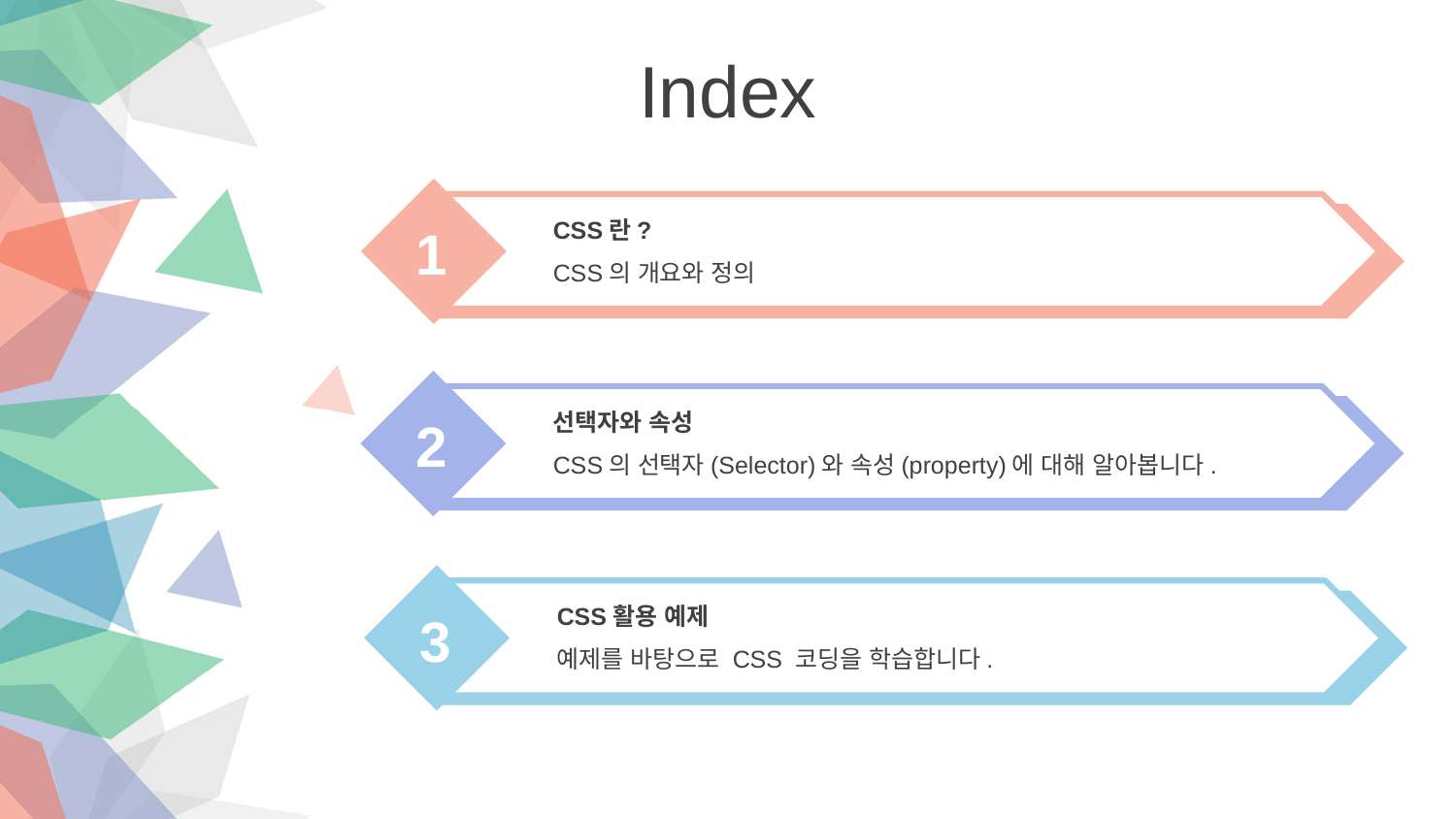

Index

CSS란?
CSS의 개요와 정의
1

선택자와 속성
CSS의 선택자(Selector)와 속성(property)에 대해 알아봅니다.
2

CSS활용 예제
예제를 바탕으로 CSS 코딩을 학습합니다.
3